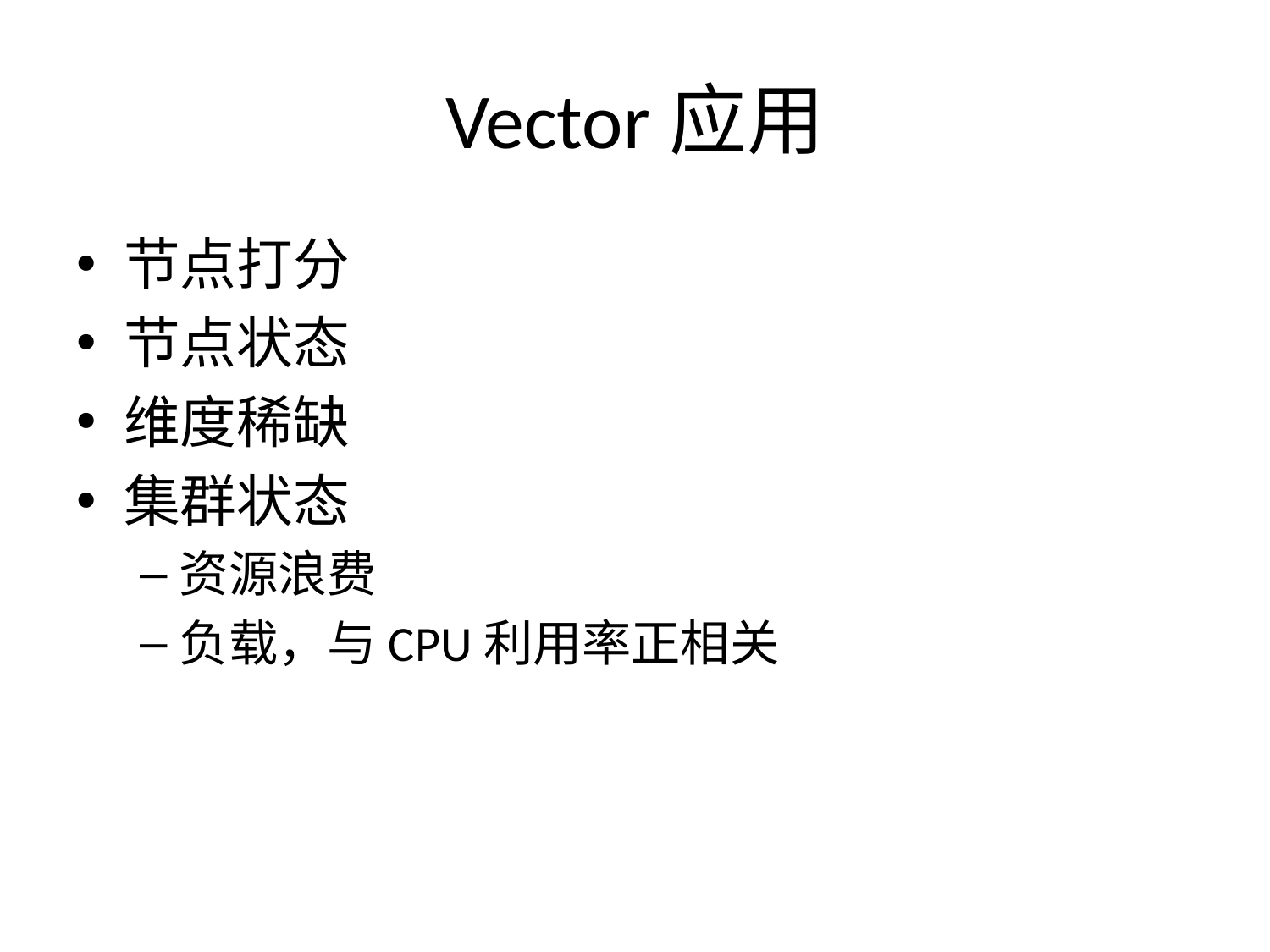

# Vector应用
节点打分
节点状态
维度稀缺
集群状态
资源浪费
负载，与CPU利用率正相关